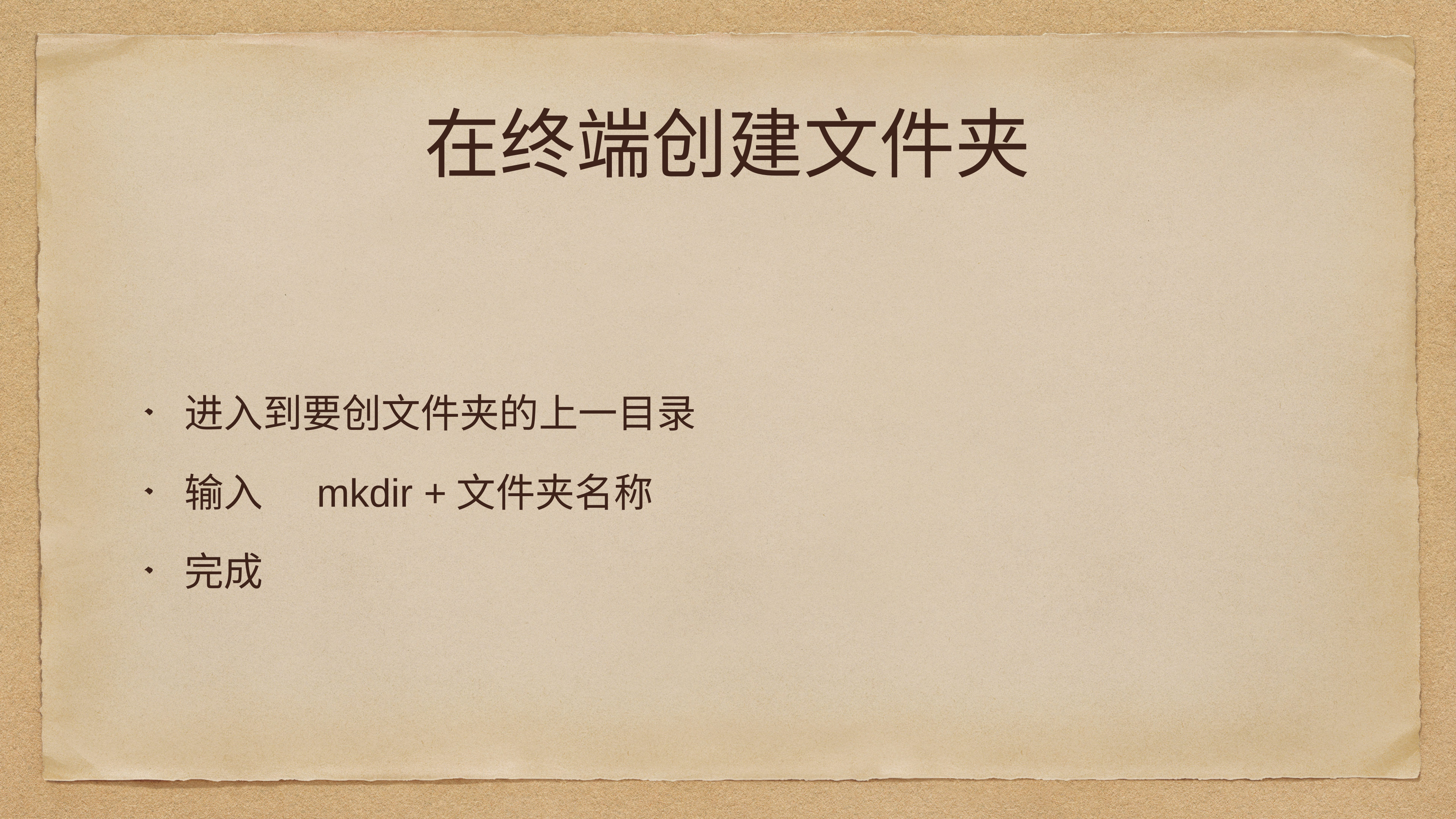

# 在终端创建文件夹
进入到要创文件夹的上一目录
输入     mkdir +文件夹名称
完成